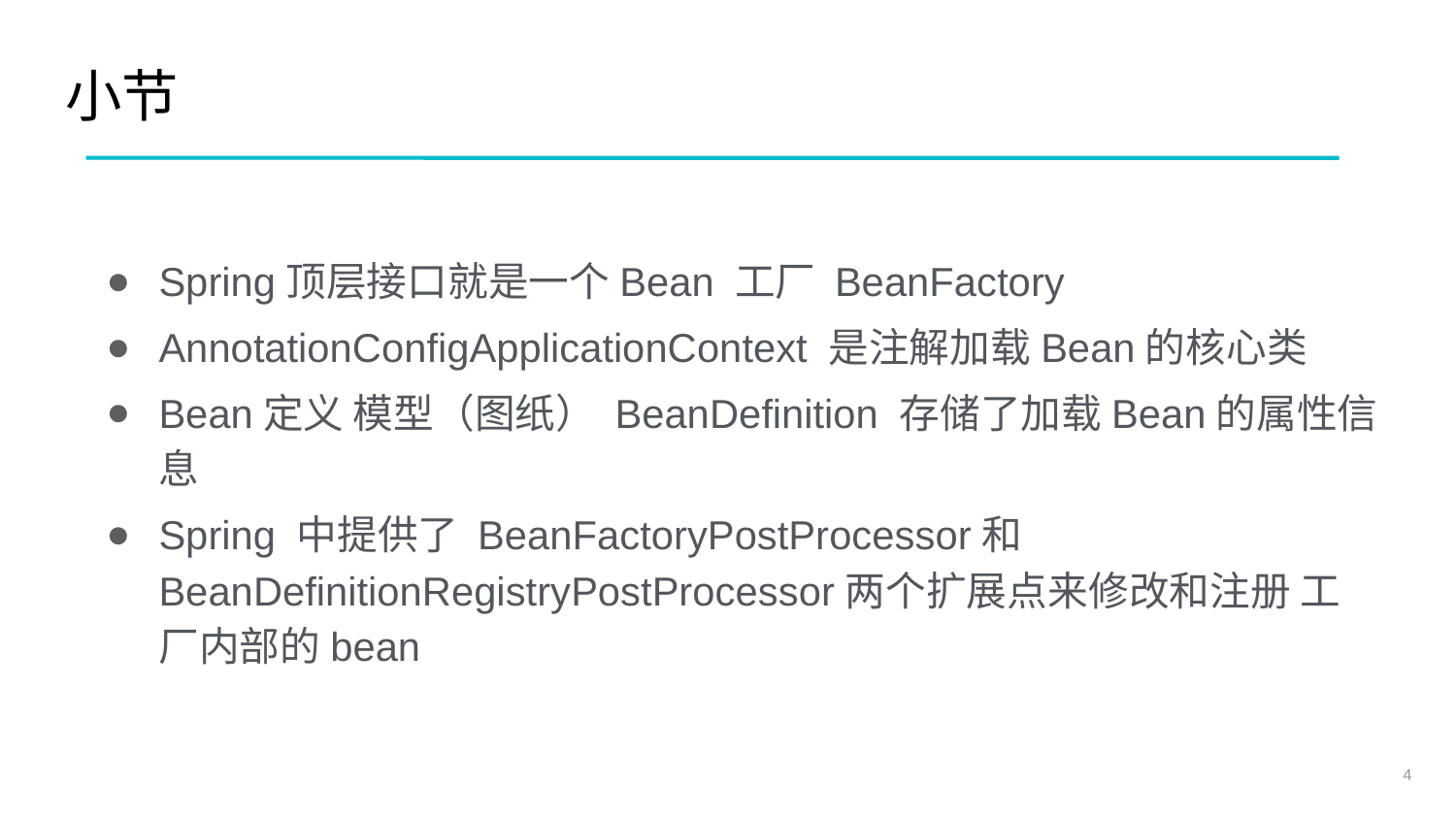

# 小节

Spring顶层接口就是一个Bean 工厂 BeanFactory
AnnotationConfigApplicationContext 是注解加载Bean的核心类
Bean定义 模型（图纸） BeanDefinition 存储了加载Bean的属性信息
Spring 中提供了 BeanFactoryPostProcessor和BeanDefinitionRegistryPostProcessor两个扩展点来修改和注册 工厂内部的bean
4